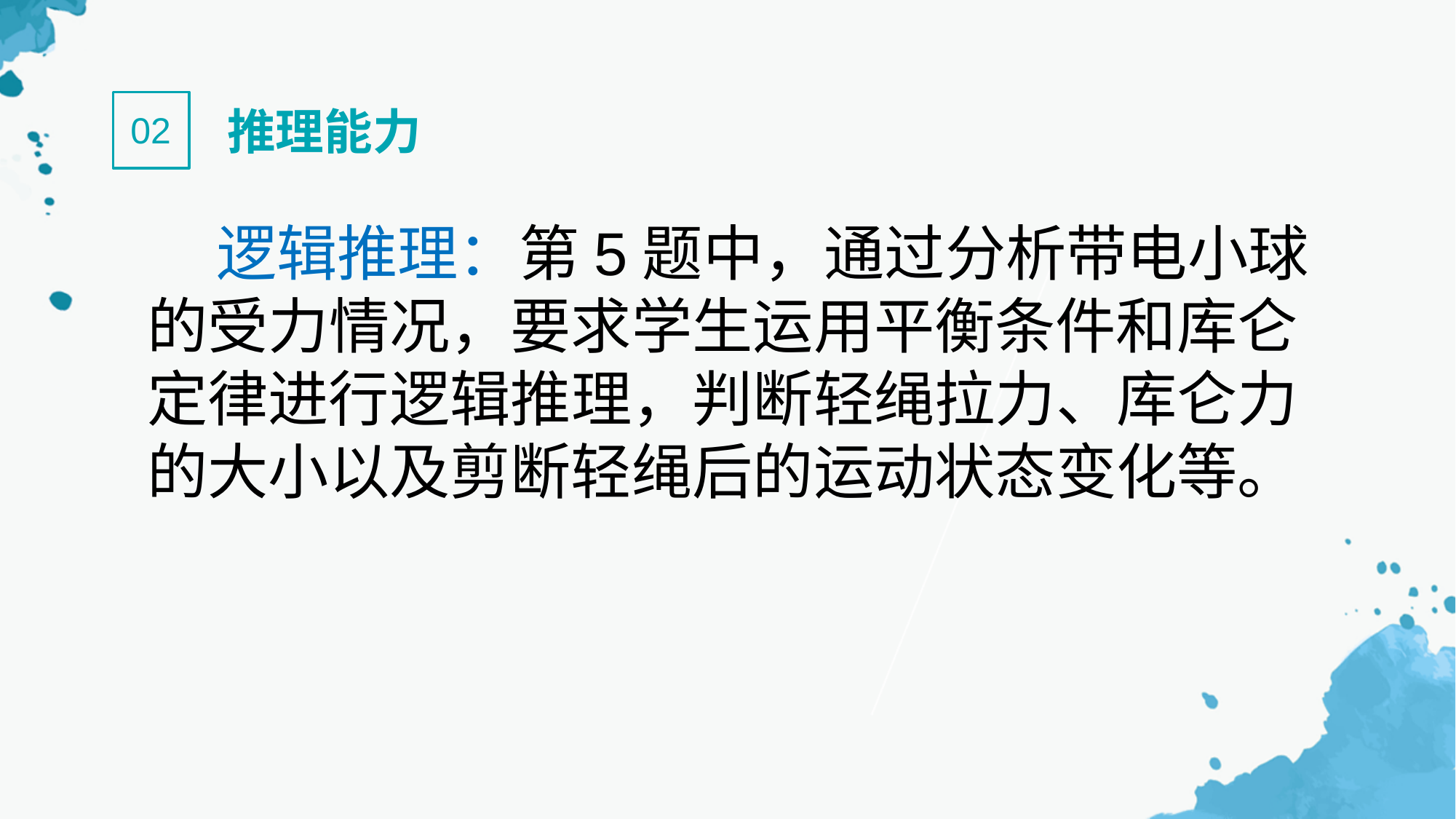

推理能力
02

    逻辑推理：第5题中，通过分析带电小球的受力情况，要求学生运用平衡条件和库仑定律进行逻辑推理，判断轻绳拉力、库仑力的大小以及剪断轻绳后的运动状态变化等。